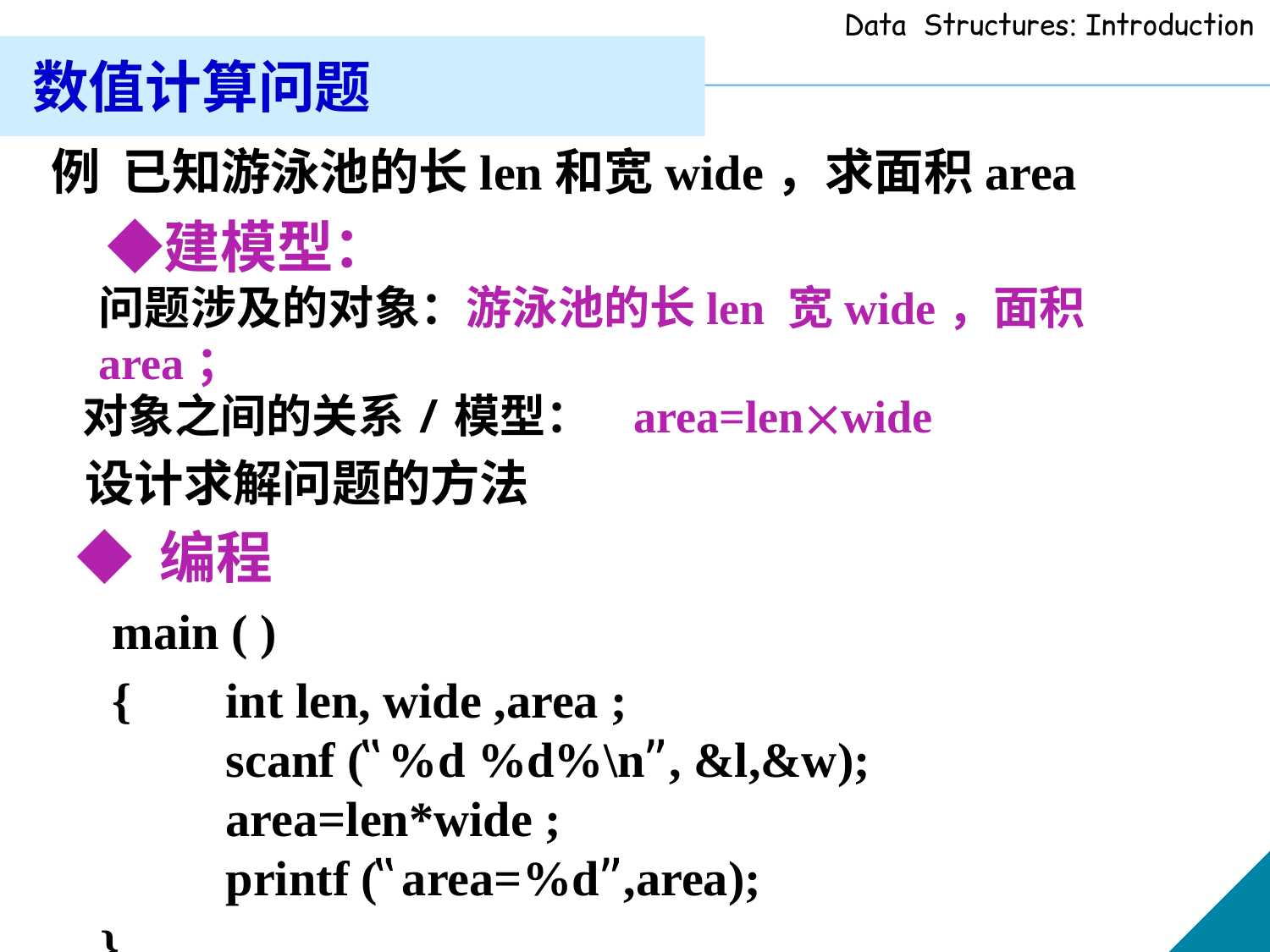

数值计算问题
例  已知游泳池的长len和宽wide，求面积area
　◆建模型：
问题涉及的对象：游泳池的长len 宽wide，面积area；
  对象之间的关系/模型：   area=len×wide
  设计求解问题的方法
  ◆ 编程
     main ( )
　{   	int len, wide ,area ;
	scanf (“%d %d%\n”, &l,&w);
	area=len*wide ;
	printf (“area=%d”,area);
    }